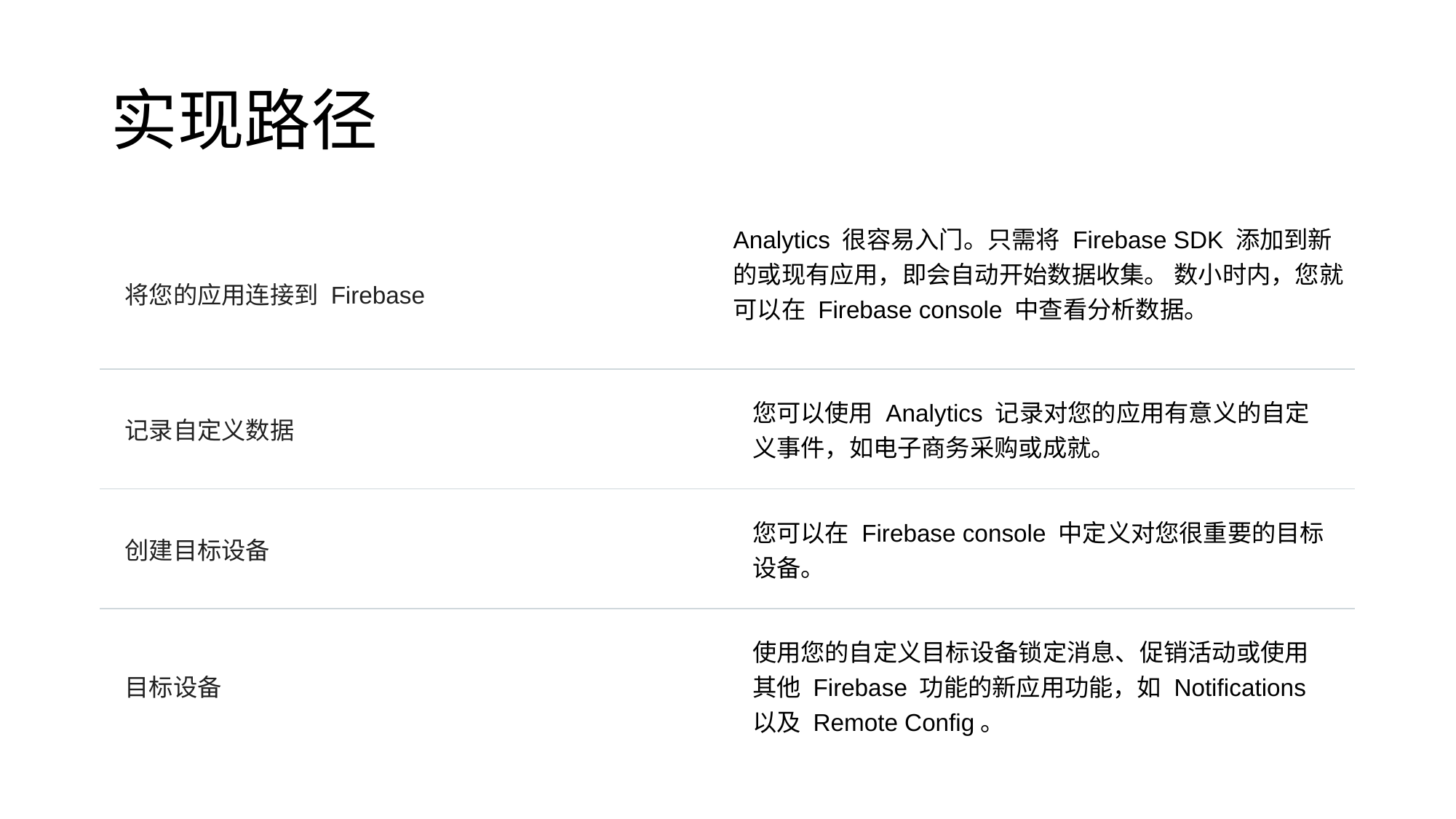

# 实现路径
| 将您的应用连接到 Firebase | Analytics 很容易入门。只需将 Firebase SDK 添加到新的或现有应用，即会自动开始数据收集。 数小时内，您就可以在 Firebase console 中查看分析数据。 |
| --- | --- |
| 记录自定义数据 | 您可以使用 Analytics 记录对您的应用有意义的自定义事件，如电子商务采购或成就。 |
| 创建目标设备 | 您可以在 Firebase console 中定义对您很重要的目标设备。 |
| 目标设备 | 使用您的自定义目标设备锁定消息、促销活动或使用其他 Firebase 功能的新应用功能，如 Notifications以及 Remote Config。 |